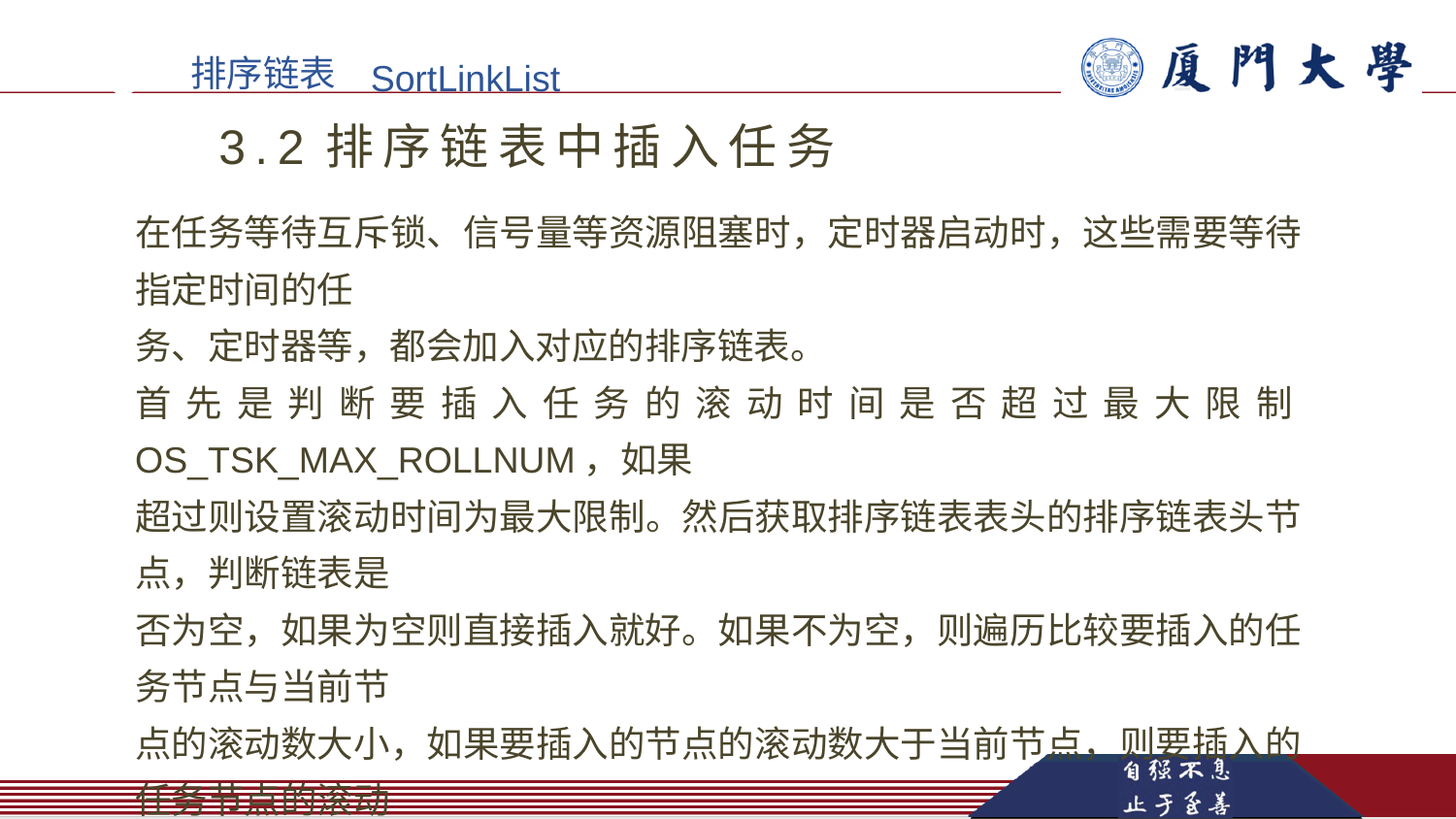

3
排序链表
SortLinkList
3.2排序链表中插⼊任务
在任务等待互斥锁、信号量等资源阻塞时，定时器启动时，这些需要等待指定时间的任
务、定时器等，都会加⼊对应的排序链表。
⾸先是判断要插⼊任务的滚动时间是否超过最⼤限制OS_TSK_MAX_ROLLNUM，如果
超过则设置滚动时间为最⼤限制。然后获取排序链表表头的排序链表头节点，判断链表是
否为空，如果为空则直接插⼊就好。如果不为空，则遍历⽐较要插⼊的任务节点与当前节
点的滚动数⼤⼩，如果要插⼊的节点的滚动数⼤于当前节点，则要插⼊的任务节点的滚动
数减去当前任务的滚动数。直⾄遍历结束或者要插⼊的节点的滚动数终于⽐当前节点⼩，
如果是第⼆种情况则还要⽤当前节点的滚动数减去要插⼊结点的滚动数。最后⼀步就是将
当前遍历到的最后⼀节点前⾯使⽤LOS_ListTailInsert插⼊该任务节点。